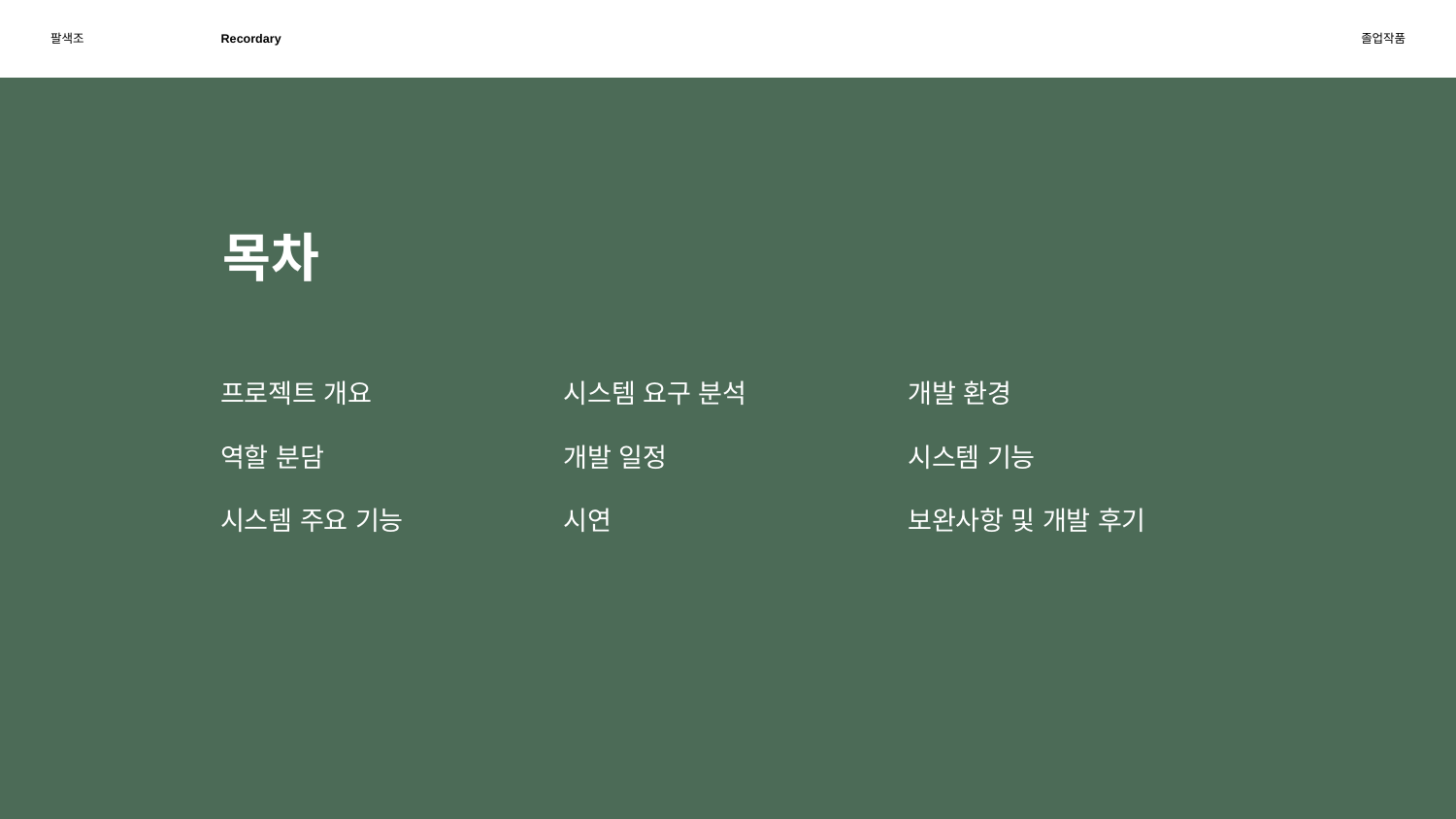

# 목차
프로젝트 개요
역할 분담
시스템 주요 기능

시스템 요구 분석
개발 일정
시연

개발 환경
시스템 기능
보완사항 및 개발 후기